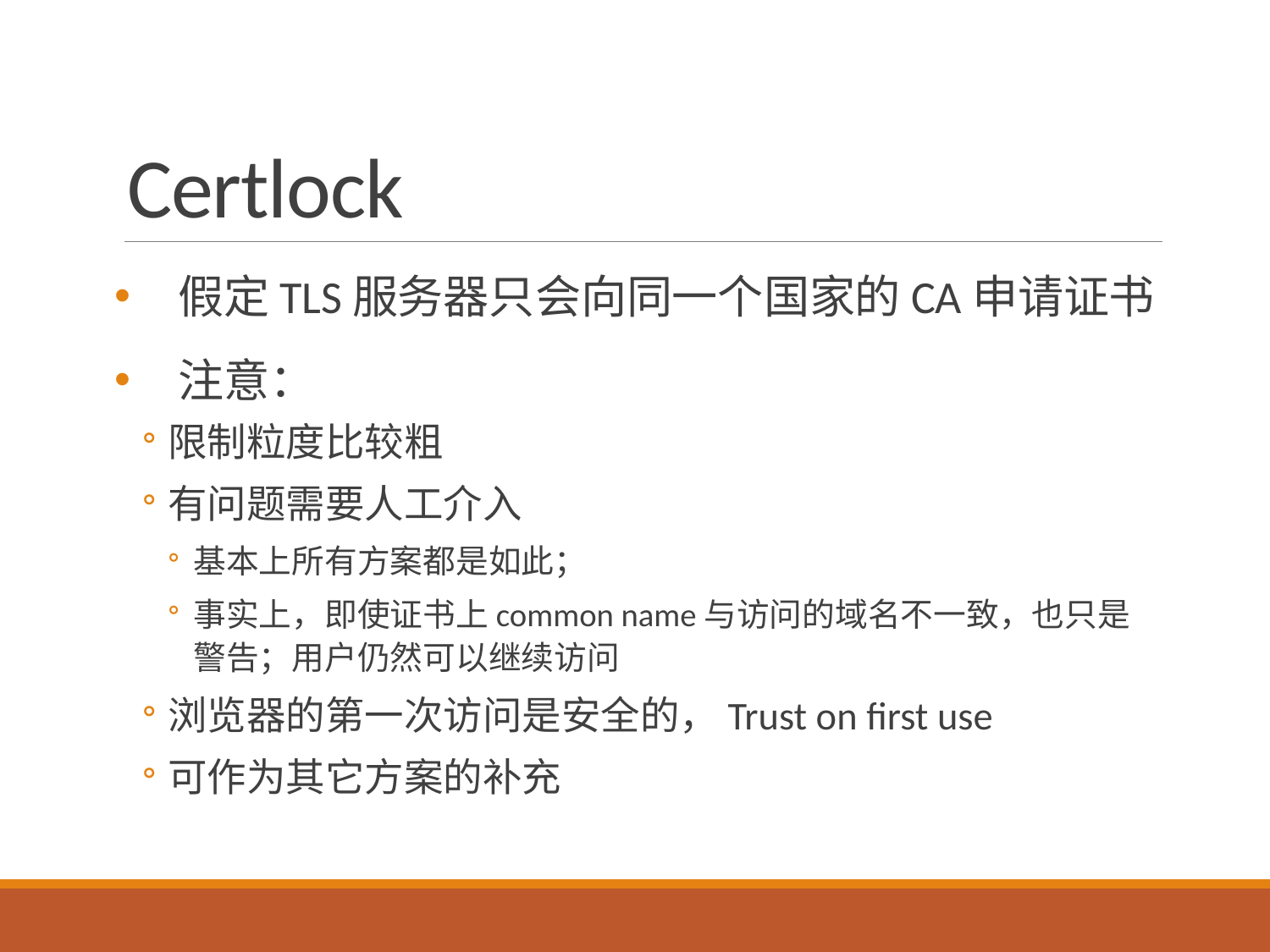

# Certlock
假定TLS服务器只会向同一个国家的CA申请证书
注意：
限制粒度比较粗
有问题需要人工介入
基本上所有方案都是如此；
事实上，即使证书上common name与访问的域名不一致，也只是警告；用户仍然可以继续访问
浏览器的第一次访问是安全的，Trust on first use
可作为其它方案的补充